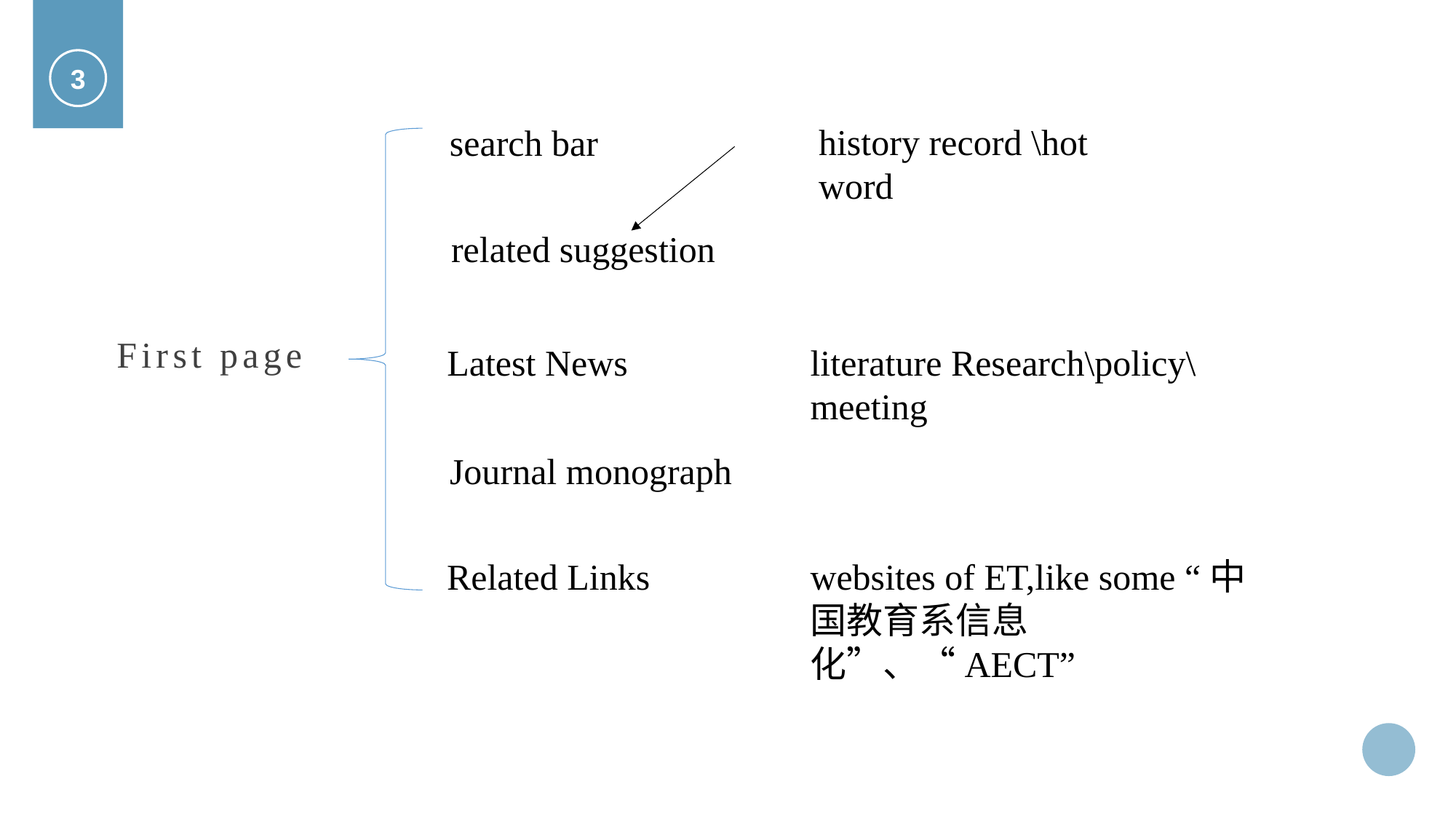

3
history record \hot word
search bar
First page

related suggestion
Latest News
literature Research\policy\meeting
Journal monograph
Related Links
websites of ET,like some “中国教育系信息化”、“AECT”